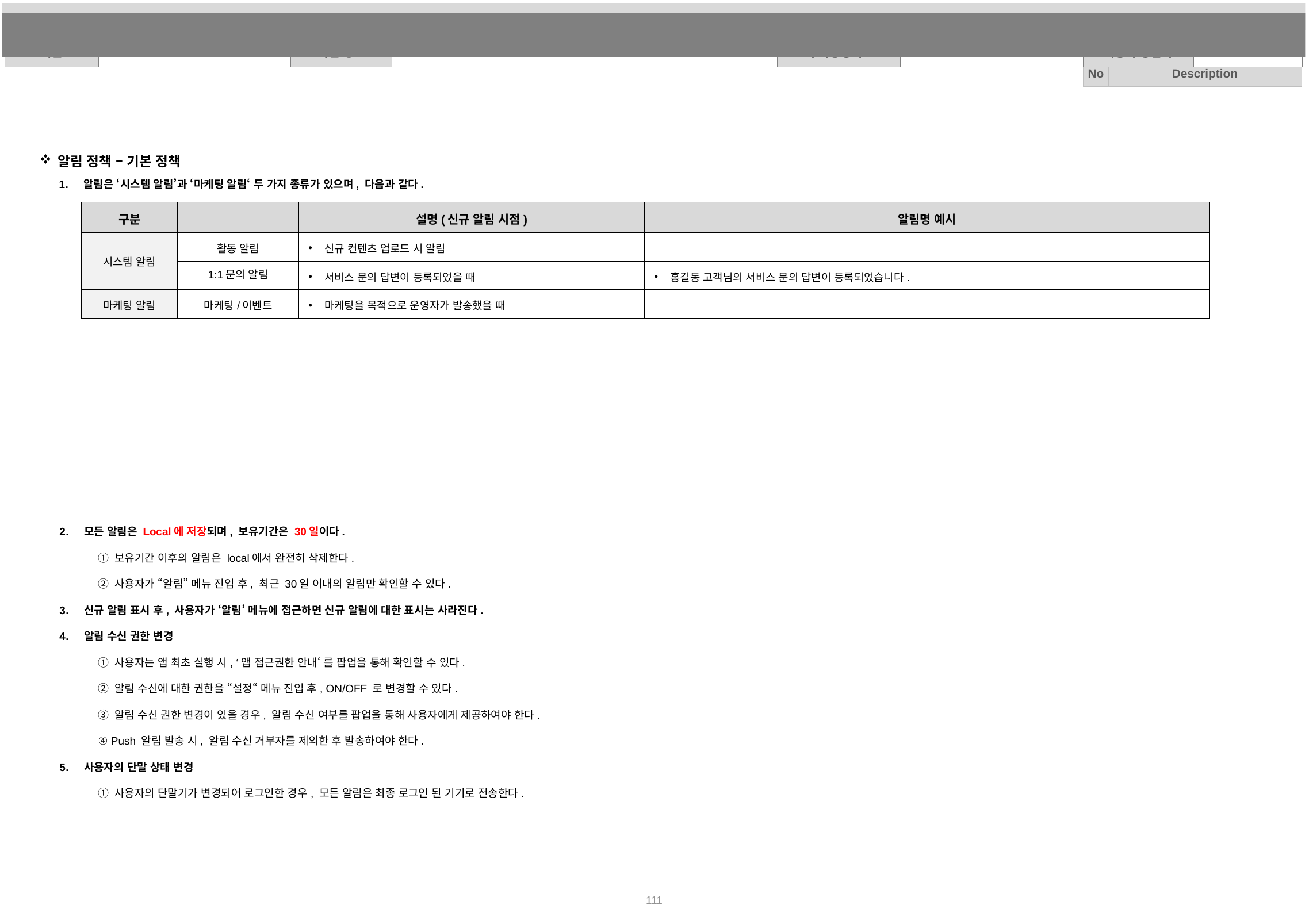

알림 기본 정책 (1)
알림 정책 – 기본 정책
알림은 ‘시스템 알림’과 ‘마케팅 알림‘ 두 가지 종류가 있으며, 다음과 같다.
| 구분 |  | 설명(신규 알림 시점) | 알림명 예시 |
| --- | --- | --- | --- |
| 시스템 알림 | 활동 알림 | 신규 컨텐츠 업로드 시 알림 |  |
|  | 1:1문의 알림 | 서비스 문의 답변이 등록되었을 때 | 홍길동 고객님의 서비스 문의 답변이 등록되었습니다. |
| 마케팅 알림 | 마케팅/이벤트 | 마케팅을 목적으로 운영자가 발송했을 때 |  |
모든 알림은 Local에 저장되며, 보유기간은 30일이다.
① 보유기간 이후의 알림은 local에서 완전히 삭제한다.
② 사용자가 “알림” 메뉴 진입 후, 최근 30일 이내의 알림만 확인할 수 있다.
신규 알림 표시 후, 사용자가 ‘알림’ 메뉴에 접근하면 신규 알림에 대한 표시는 사라진다.
알림 수신 권한 변경
① 사용자는 앱 최초 실행 시, ‘앱 접근권한 안내‘ 를 팝업을 통해 확인할 수 있다.
② 알림 수신에 대한 권한을 “설정“ 메뉴 진입 후, ON/OFF 로 변경할 수 있다.
③ 알림 수신 권한 변경이 있을 경우, 알림 수신 여부를 팝업을 통해 사용자에게 제공하여야 한다.
④ Push 알림 발송 시, 알림 수신 거부자를 제외한 후 발송하여야 한다.
사용자의 단말 상태 변경
① 사용자의 단말기가 변경되어 로그인한 경우, 모든 알림은 최종 로그인 된 기기로 전송한다.
111